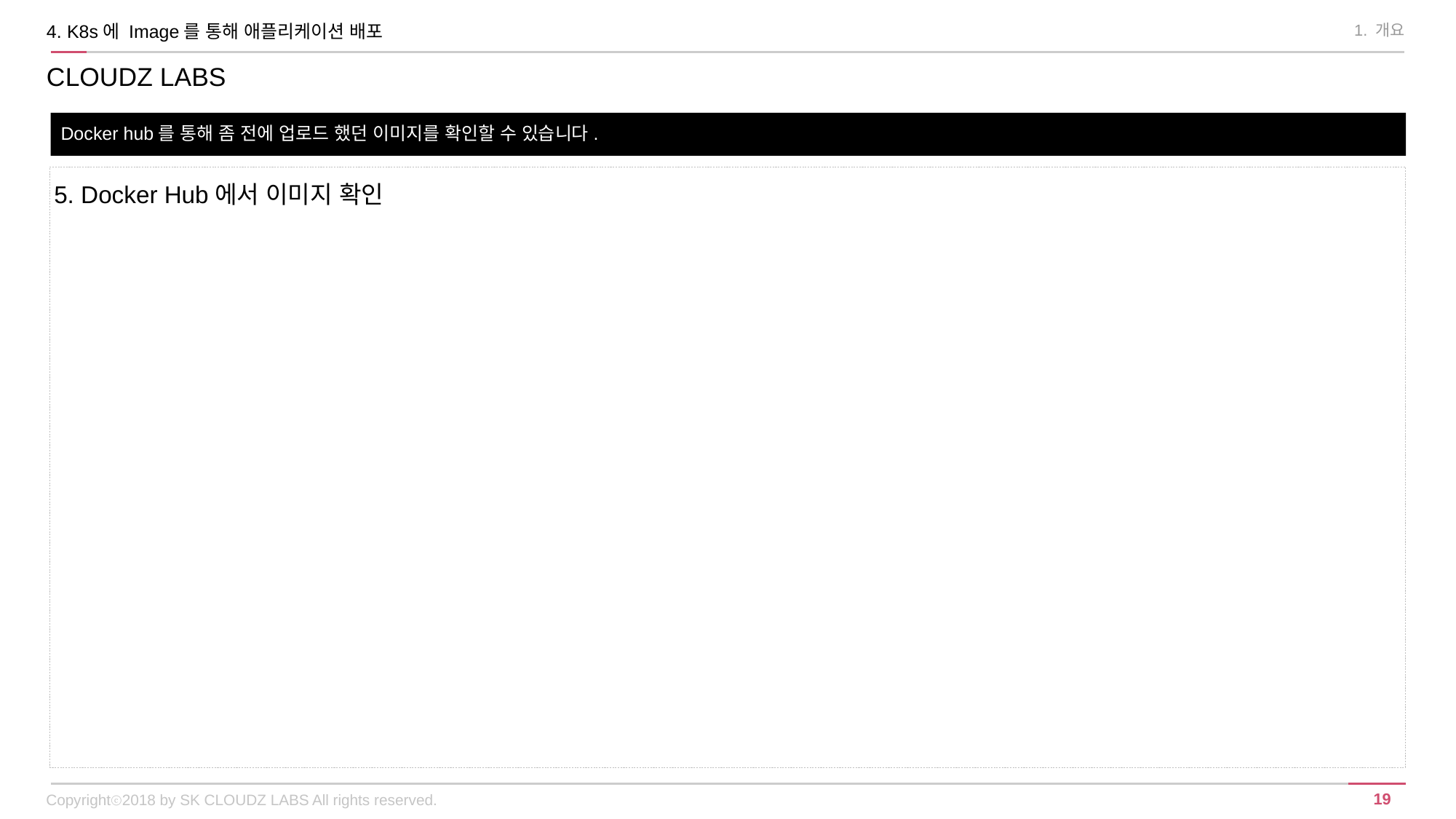

4. K8s에 Image를 통해 애플리케이션 배포
1. 개요
CLOUDZ LABS
Docker hub를 통해 좀 전에 업로드 했던 이미지를 확인할 수 있습니다.
5. Docker Hub에서 이미지 확인

Copyrightⓒ2018 by SK CLOUDZ LABS All rights reserved.